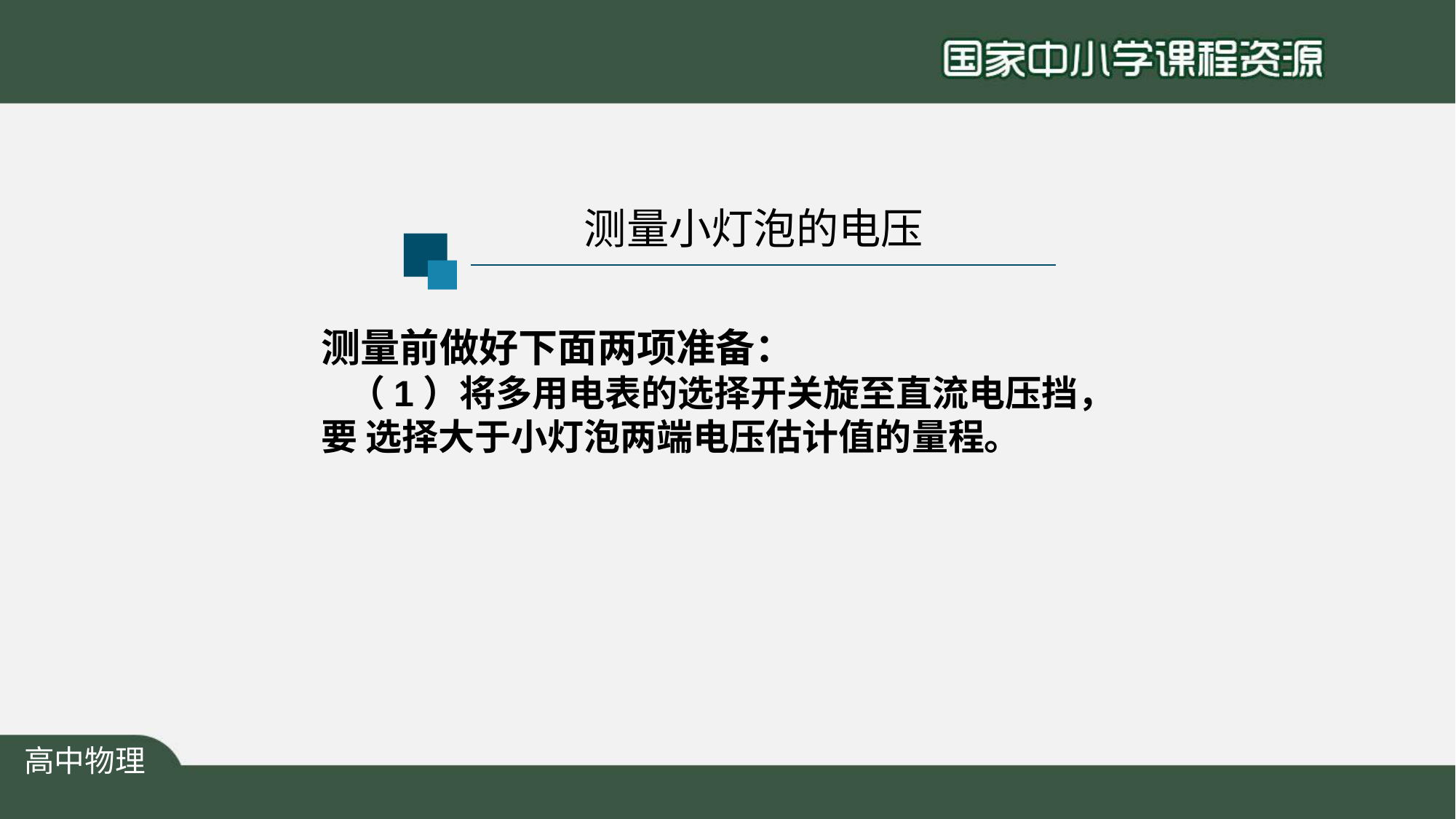

# 测量小灯泡的电压

测量前做好下面两项准备：
（1）将多用电表的选择开关旋至直流电压挡，要 选择大于小灯泡两端电压估计值的量程。
高中物理